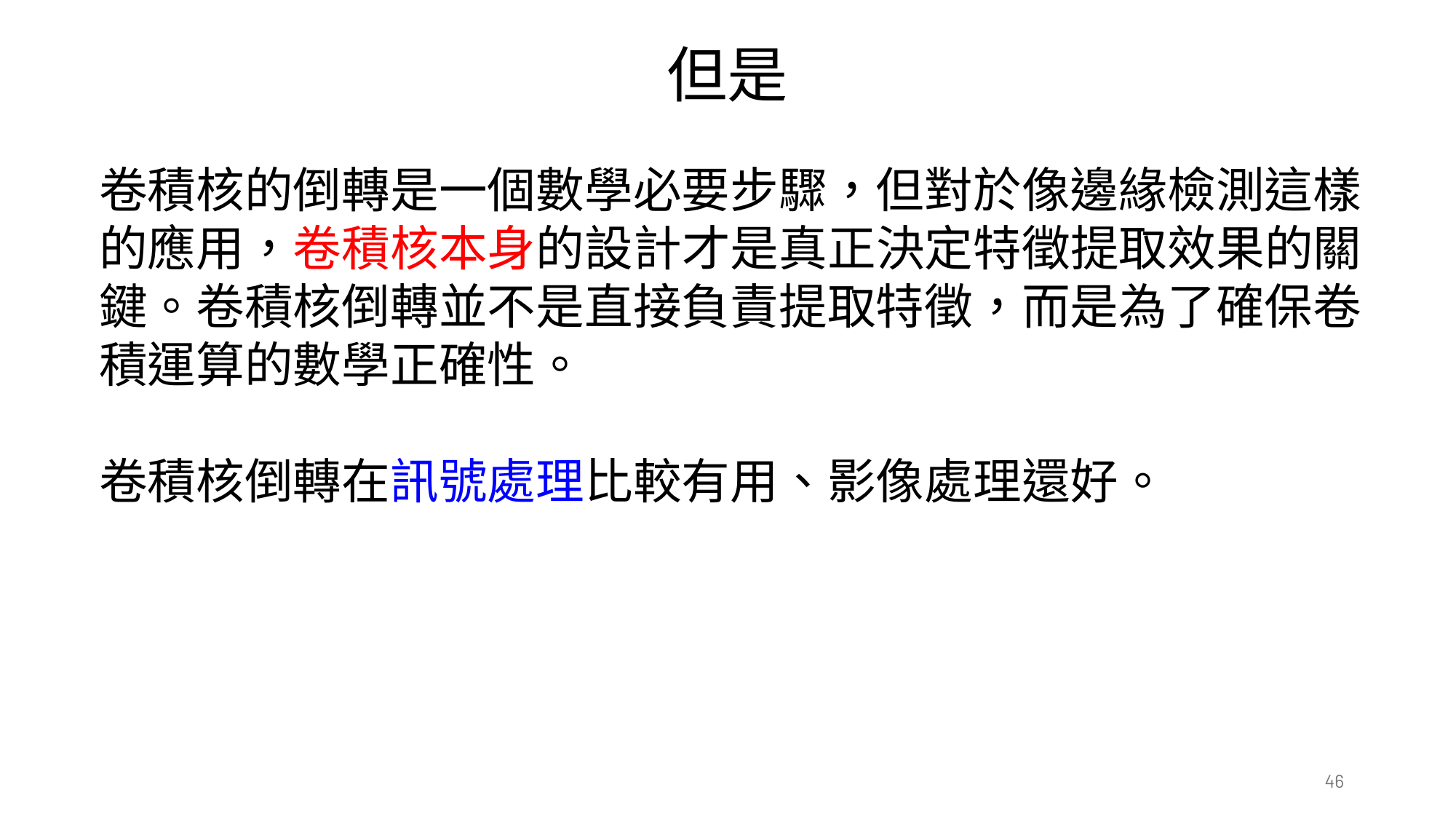

但是
卷積核的倒轉是一個數學必要步驟，但對於像邊緣檢測這樣的應用，卷積核本身的設計才是真正決定特徵提取效果的關鍵。卷積核倒轉並不是直接負責提取特徵，而是為了確保卷積運算的數學正確性。

卷積核倒轉在訊號處理比較有用、影像處理還好。
46